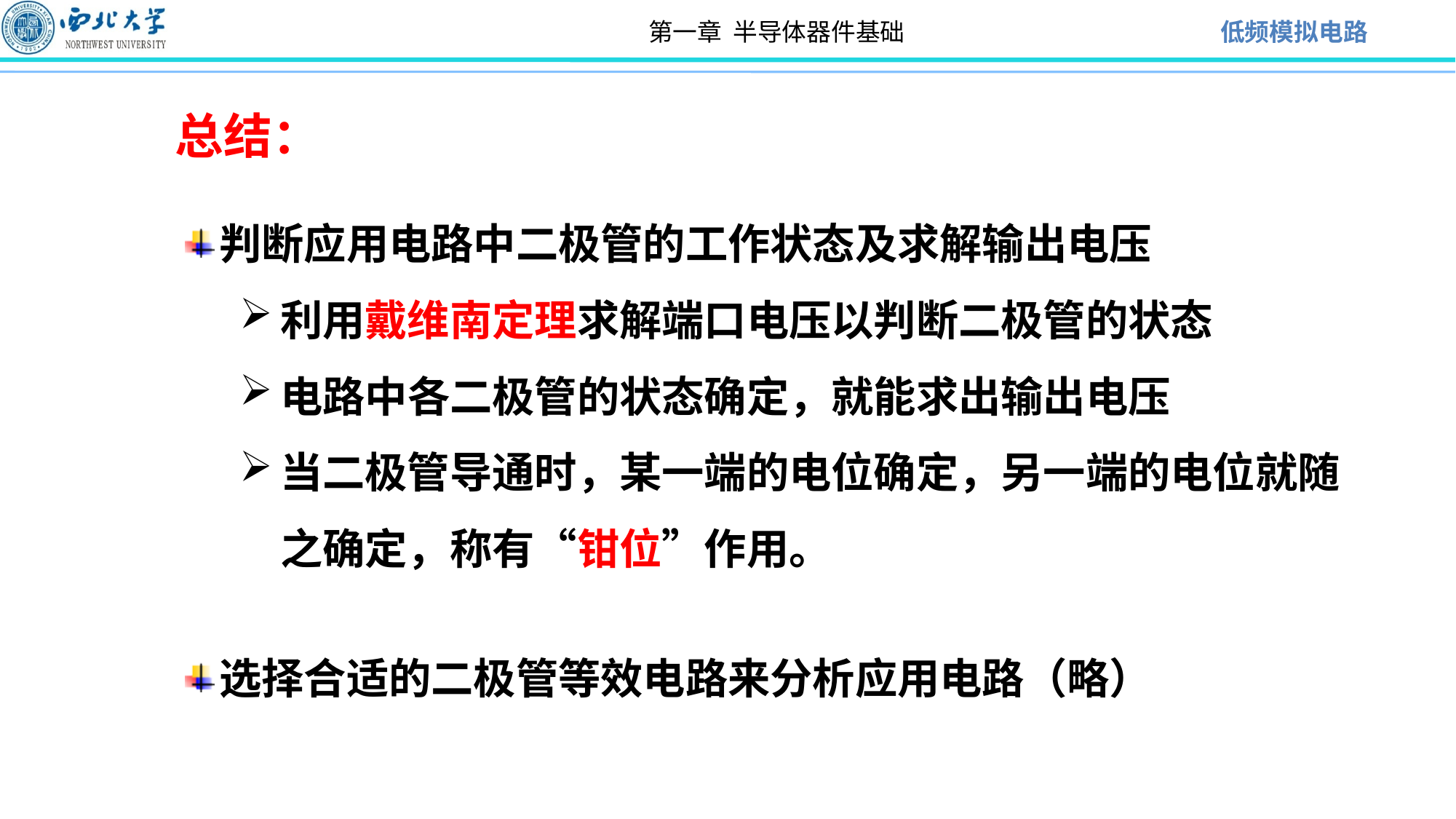

总结：
判断应用电路中二极管的工作状态及求解输出电压
利用戴维南定理求解端口电压以判断二极管的状态
电路中各二极管的状态确定，就能求出输出电压
当二极管导通时，某一端的电位确定，另一端的电位就随之确定，称有“钳位”作用。
选择合适的二极管等效电路来分析应用电路（略）
48